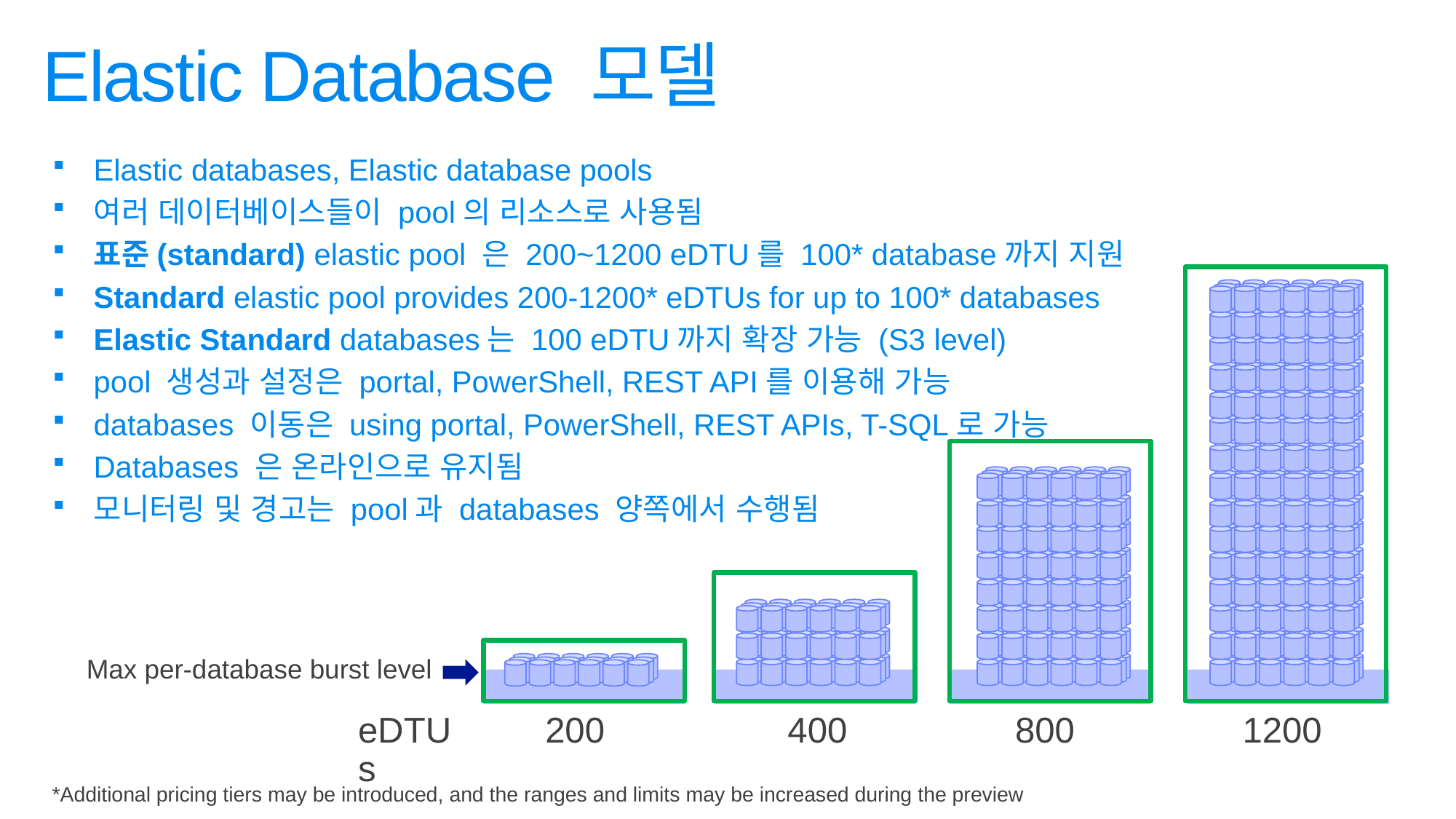

Elastic Database 모델
Elastic databases, Elastic database pools
여러 데이터베이스들이 pool의 리소스로 사용됨
표준(standard) elastic pool 은 200~1200 eDTU를 100* database까지 지원
Standard elastic pool provides 200-1200* eDTUs for up to 100* databases
Elastic Standard databases는 100 eDTU까지 확장 가능 (S3 level)
pool 생성과 설정은 portal, PowerShell, REST API를 이용해 가능
databases 이동은 using portal, PowerShell, REST APIs, T-SQL로 가능
Databases 은 온라인으로 유지됨
모니터링 및 경고는 pool과 databases 양쪽에서 수행됨

Max per-database burst level

eDTUs
200
400
800
1200
*Additional pricing tiers may be introduced, and the ranges and limits may be increased during the preview